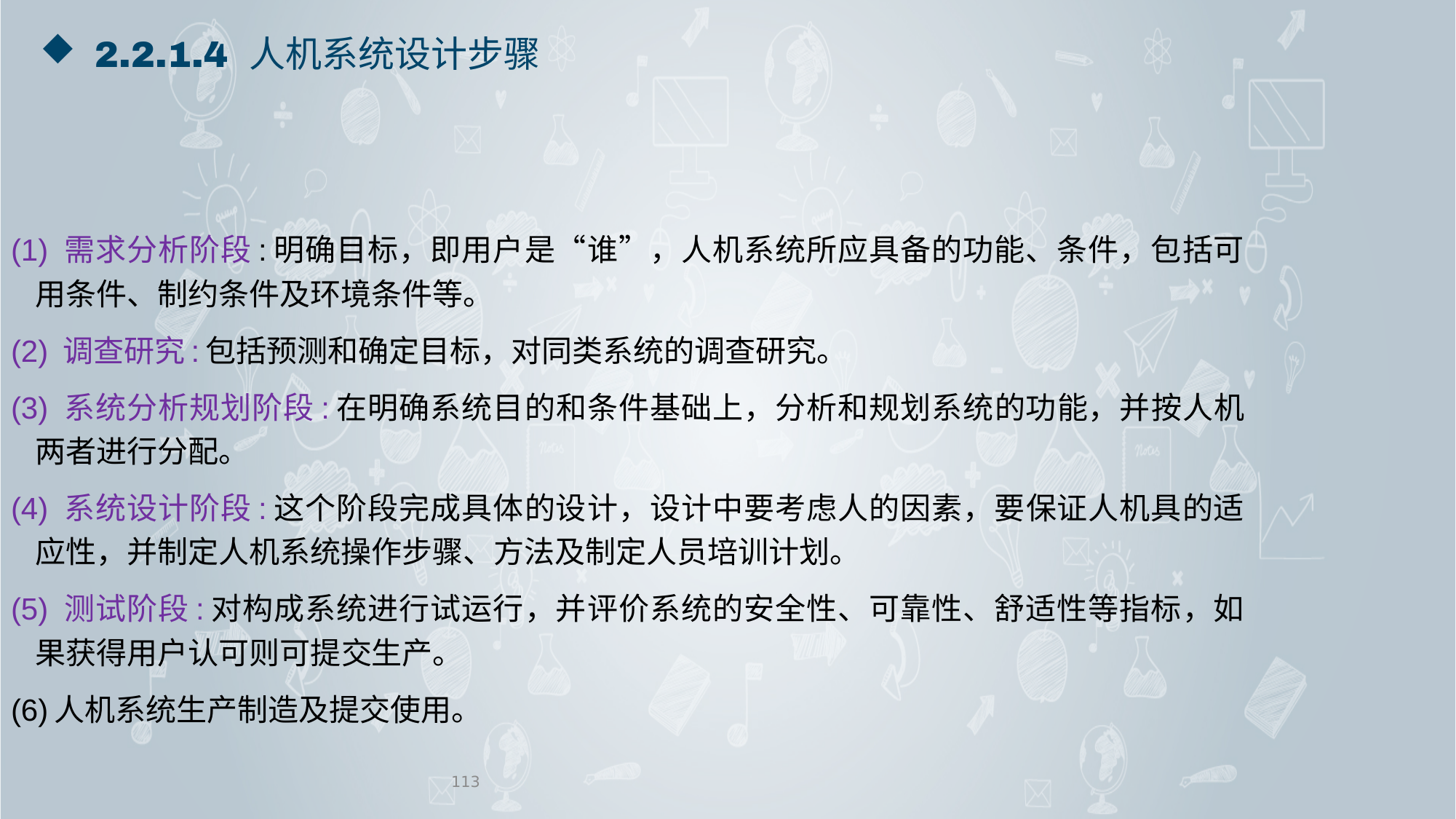

# 2.2.1.4 人机系统设计步骤
(1) 需求分析阶段:明确目标，即用户是“谁”，人机系统所应具备的功能、条件，包括可用条件、制约条件及环境条件等。
(2) 调查研究:包括预测和确定目标，对同类系统的调查研究。
(3) 系统分析规划阶段:在明确系统目的和条件基础上，分析和规划系统的功能，并按人机两者进行分配。
(4) 系统设计阶段:这个阶段完成具体的设计，设计中要考虑人的因素，要保证人机具的适应性，并制定人机系统操作步骤、方法及制定人员培训计划。
(5) 测试阶段:对构成系统进行试运行，并评价系统的安全性、可靠性、舒适性等指标，如果获得用户认可则可提交生产。
(6)人机系统生产制造及提交使用。
113